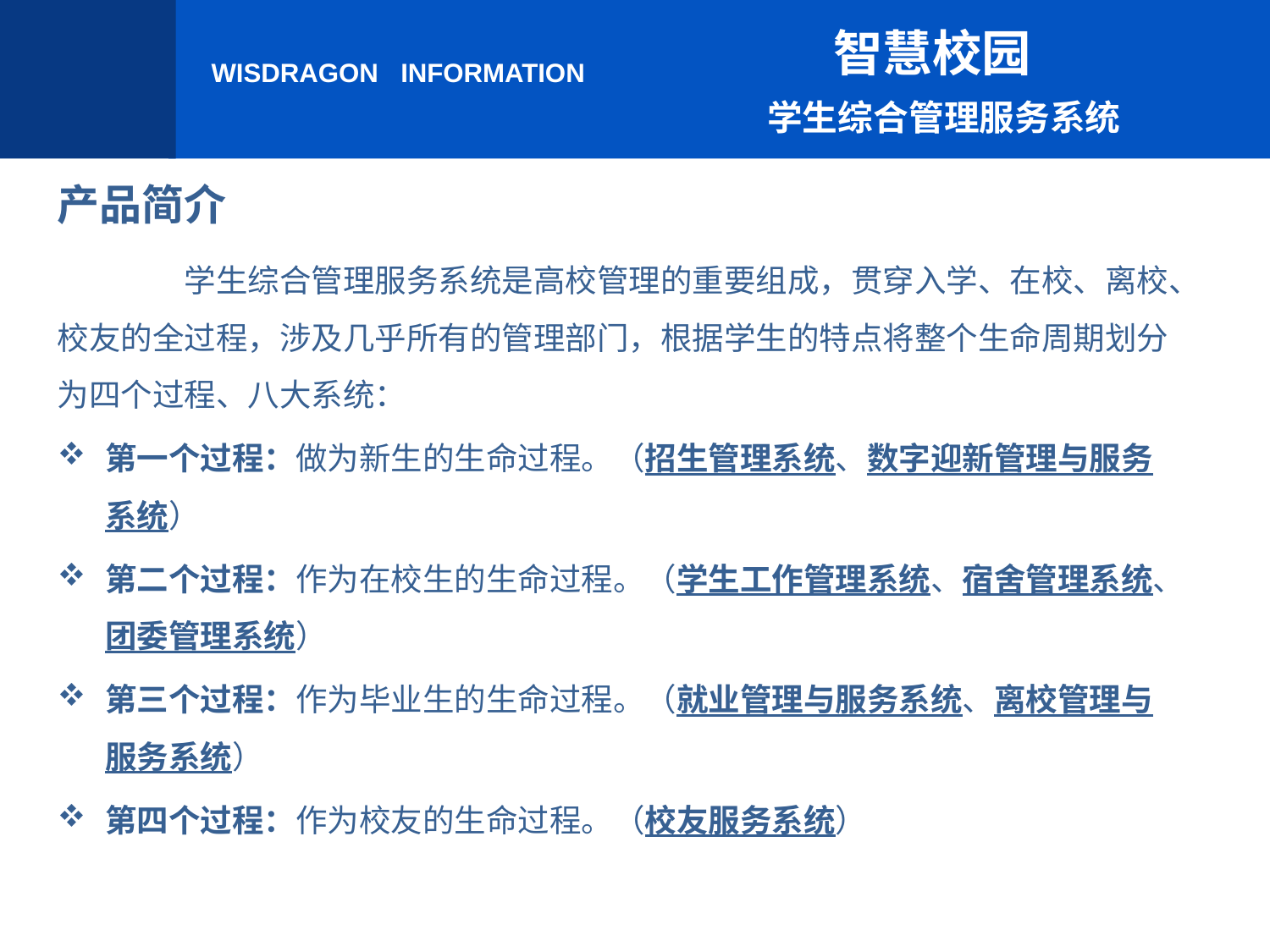

智慧校园
 学生综合管理服务系统
产品简介
	学生综合管理服务系统是高校管理的重要组成，贯穿入学、在校、离校、校友的全过程，涉及几乎所有的管理部门，根据学生的特点将整个生命周期划分为四个过程、八大系统：
第一个过程：做为新生的生命过程。（招生管理系统、数字迎新管理与服务系统）
第二个过程：作为在校生的生命过程。（学生工作管理系统、宿舍管理系统、团委管理系统）
第三个过程：作为毕业生的生命过程。（就业管理与服务系统、离校管理与服务系统）
第四个过程：作为校友的生命过程。（校友服务系统）